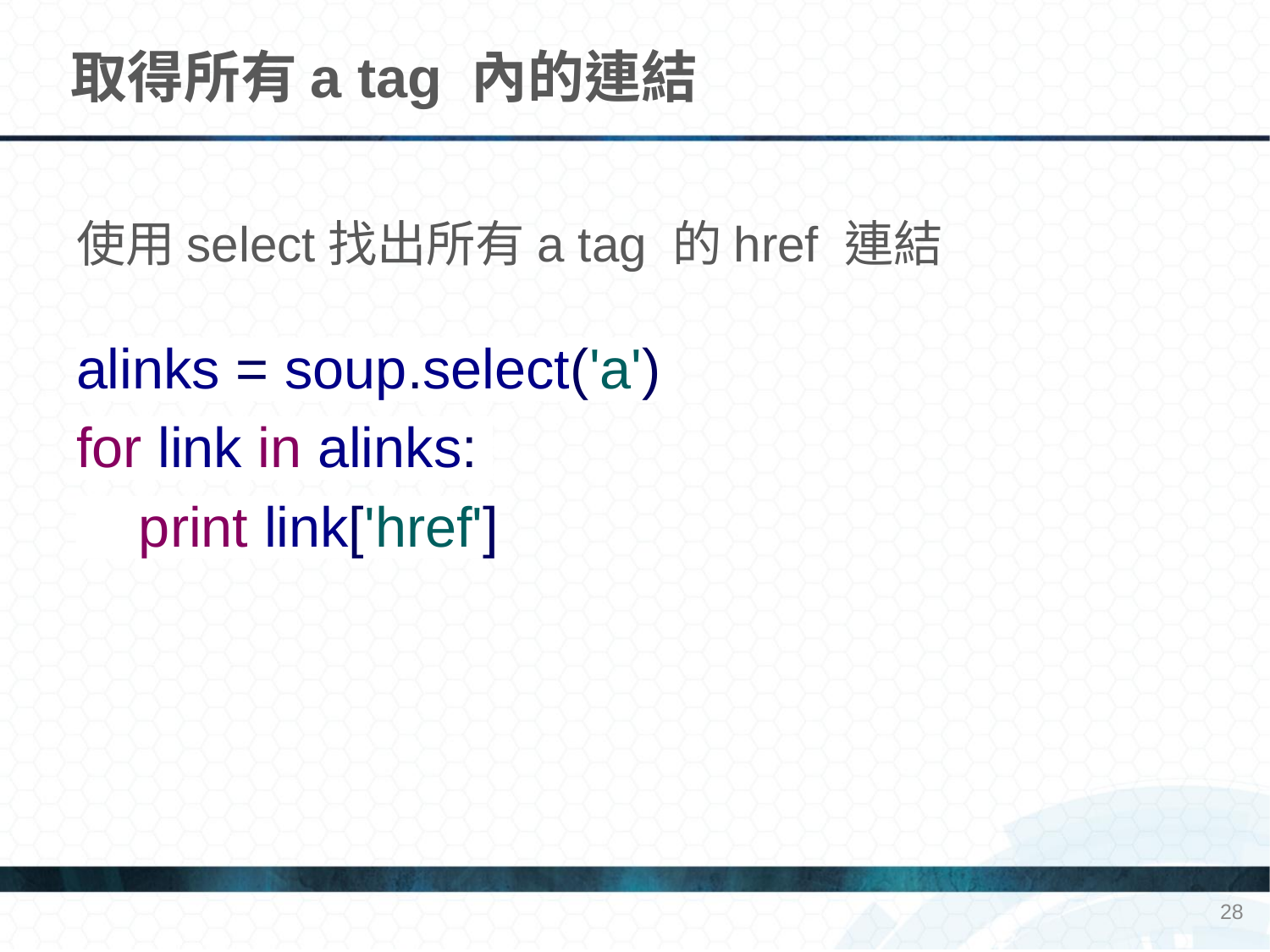

# 取得所有a tag 內的連結
使用select找出所有a tag 的href 連結

alinks = soup.select('a')
for link in alinks:
    print link['href']
28